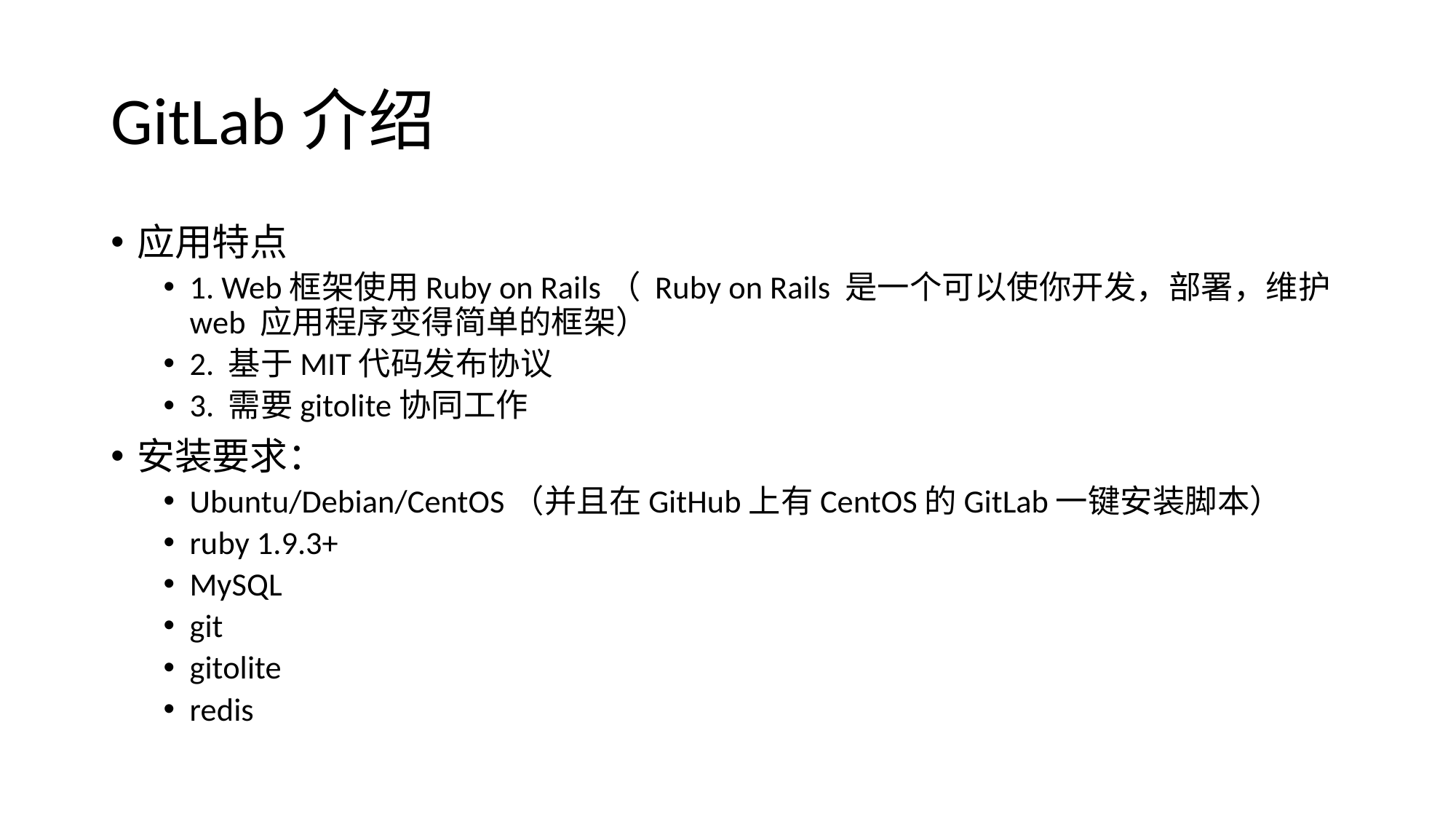

# GitLab介绍
应用特点
1. Web框架使用Ruby on Rails（ Ruby on Rails 是一个可以使你开发，部署，维护 web 应用程序变得简单的框架）
2. 基于MIT代码发布协议
3. 需要gitolite协同工作
安装要求：
Ubuntu/Debian/CentOS（并且在GitHub上有CentOS的GitLab一键安装脚本）
ruby 1.9.3+
MySQL
git
gitolite
redis